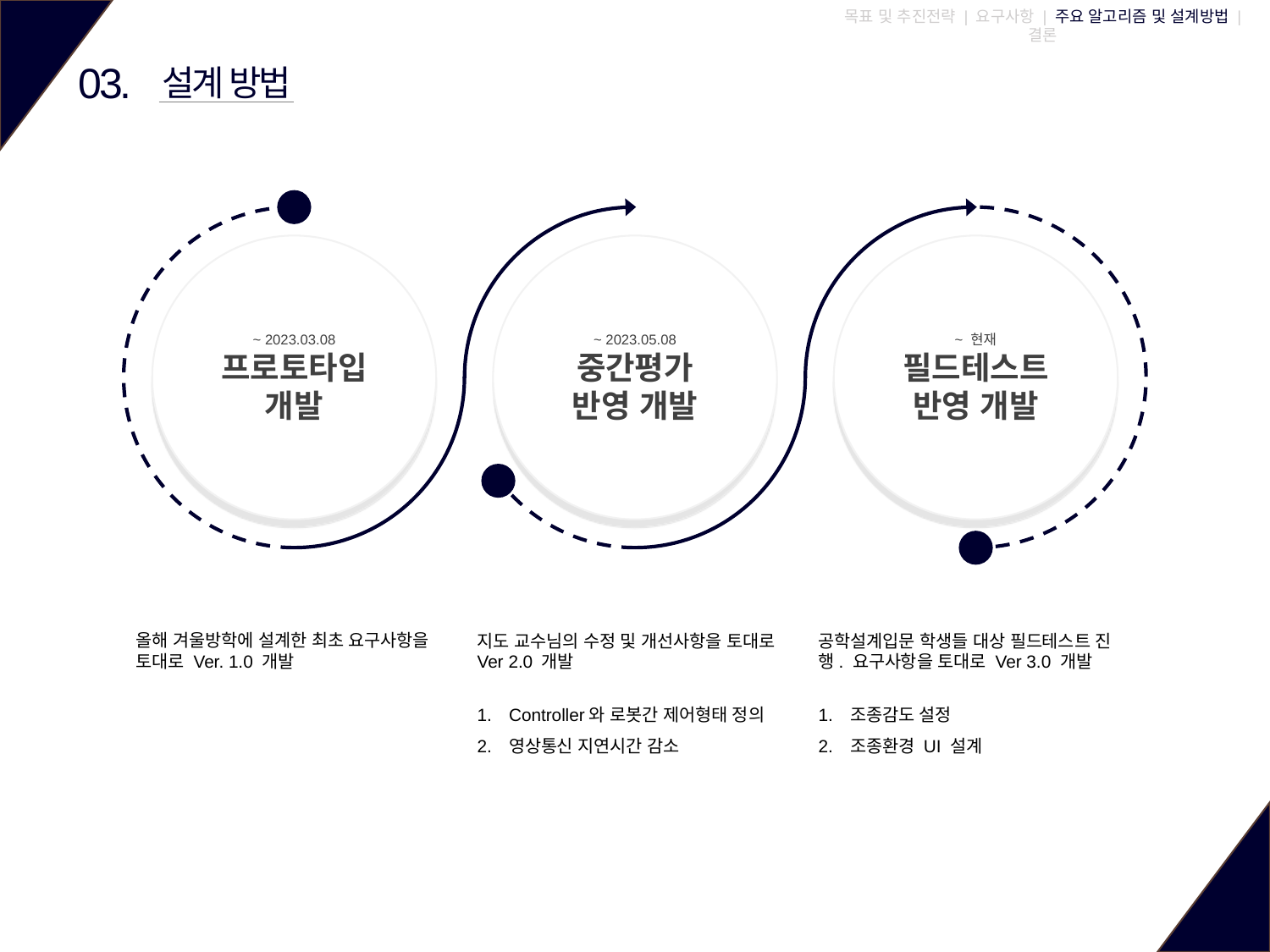

목표 및 추진전략 | 요구사항 | 주요 알고리즘 및 설계방법 | 결론
03.
설계 방법

~ 2023.03.08
프로토타입
개발
~ 2023.05.08
중간평가
반영 개발
~ 현재
필드테스트 반영 개발

올해 겨울방학에 설계한 최초 요구사항을 토대로 Ver. 1.0 개발
지도 교수님의 수정 및 개선사항을 토대로
Ver 2.0 개발

Controller와 로봇간 제어형태 정의
영상통신 지연시간 감소
공학설계입문 학생들 대상 필드테스트 진행. 요구사항을 토대로 Ver 3.0 개발

조종감도 설정
조종환경 UI 설계